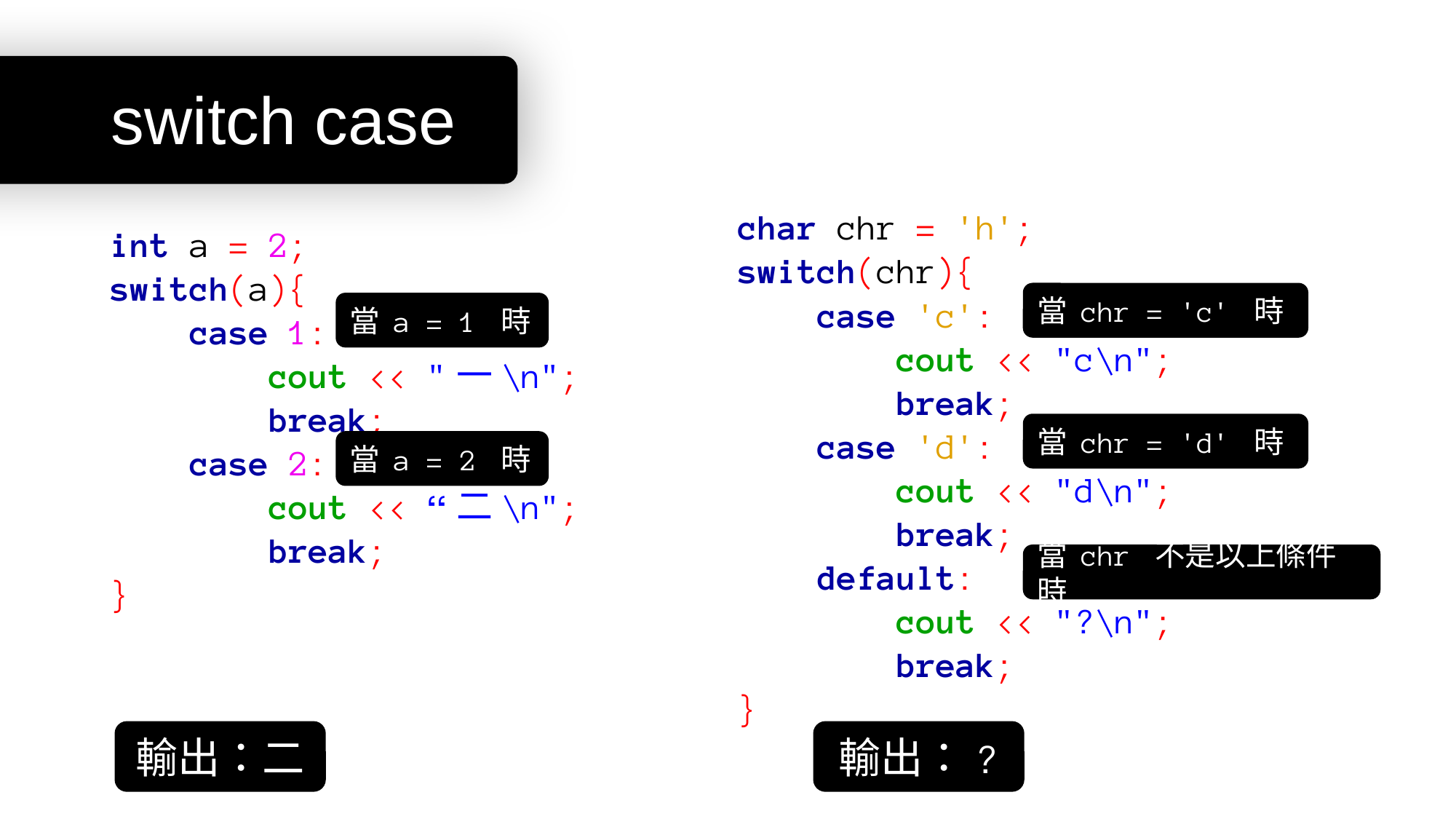

# switch case

char chr = 'h';
switch(chr){
    case 'c':
        cout << "c\n";
        break;
    case 'd':
        cout << "d\n";
        break;
    default:
        cout << "?\n";
        break;
}
int a = 2;
switch(a){
    case 1:
        cout << "一\n";
        break;
    case 2:
        cout << “二\n";
        break;
}
當 chr = 'c' 時
當 a = 1 時
當 chr = 'd' 時
當 a = 2 時
當 chr 不是以上條件時
輸出：二
輸出：?